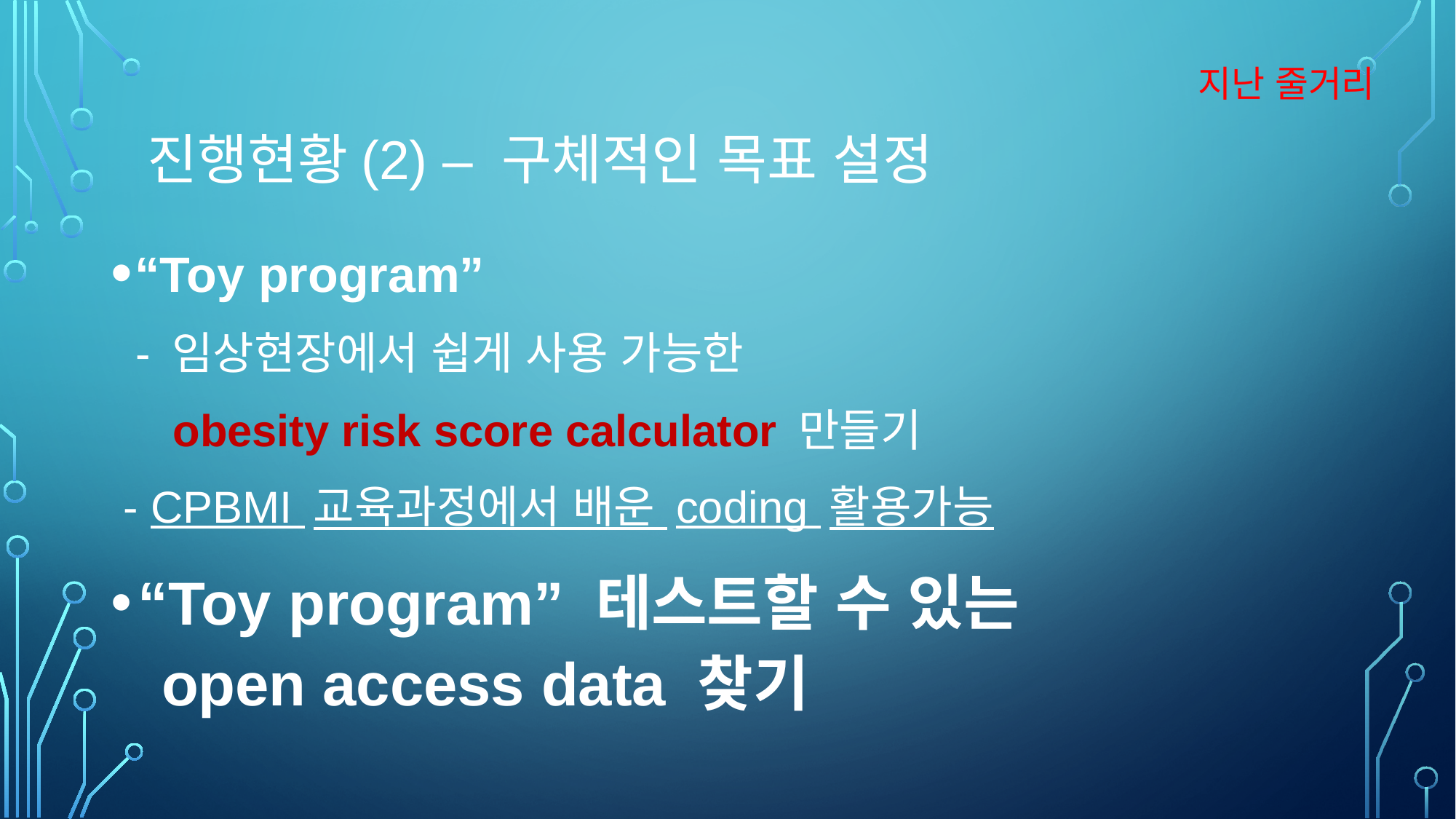

지난 줄거리
# 진행현황(2) – 구체적인 목표 설정
“Toy program”
  - 임상현장에서 쉽게 사용 가능한
     obesity risk score calculator 만들기
 - CPBMI 교육과정에서 배운 coding 활용가능
“Toy program” 테스트할 수 있는
   open access data 찾기